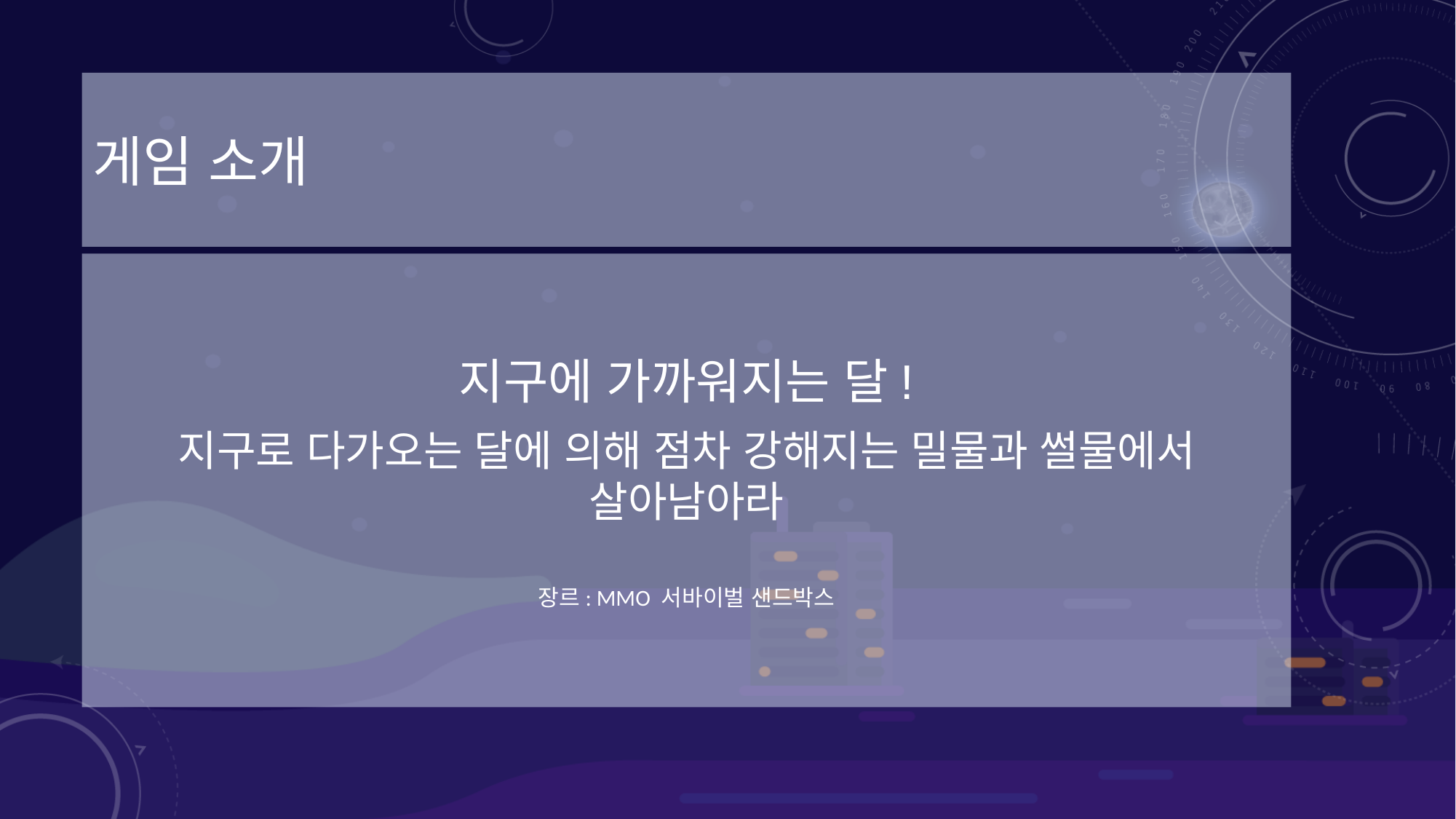

# 게임 소개
지구에 가까워지는 달!
지구로 다가오는 달에 의해 점차 강해지는 밀물과 썰물에서 살아남아라

장르: MMO 서바이벌 샌드박스